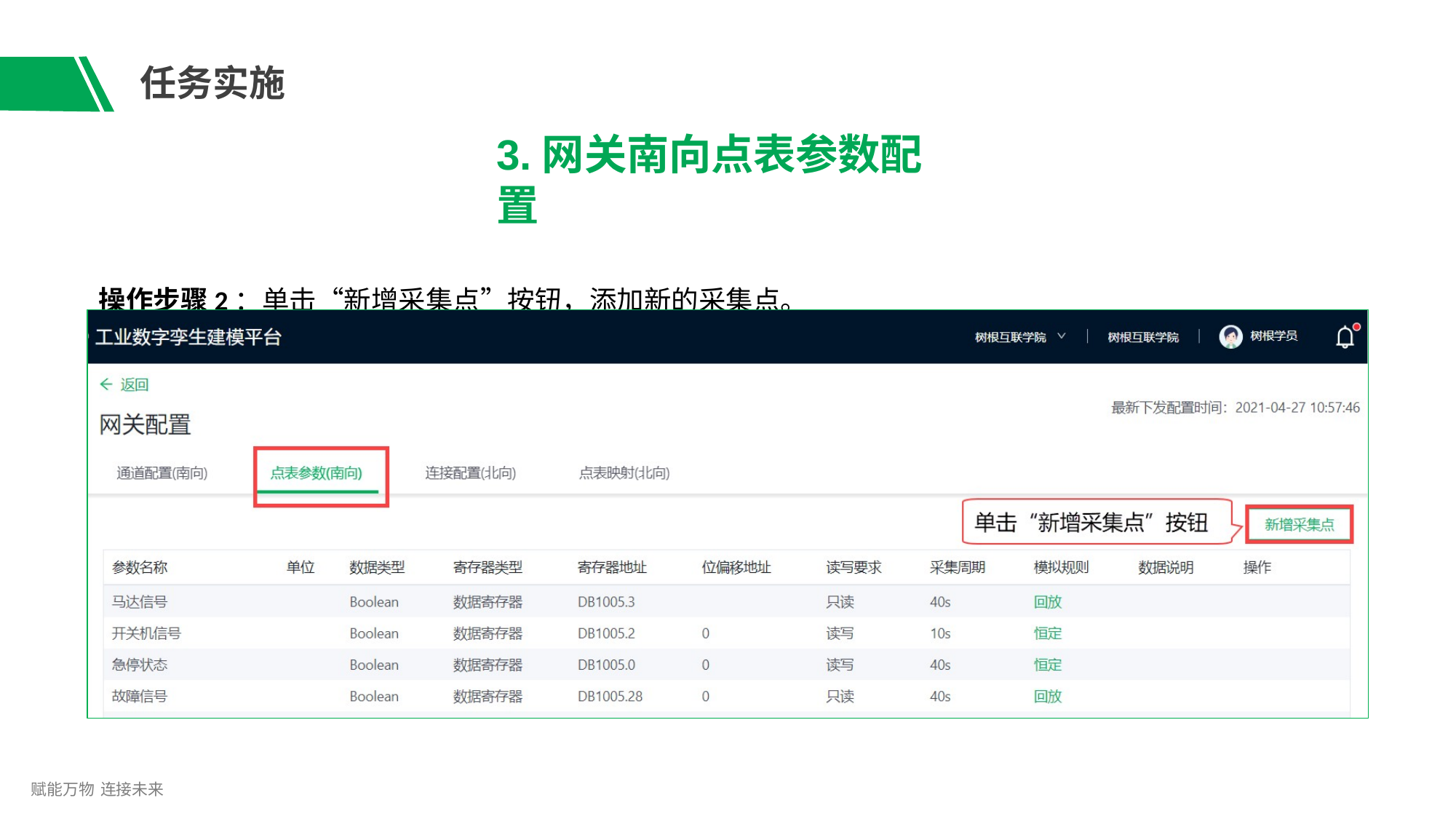

# 任务实施
3.网关南向点表参数配置

操作步骤2：单击“新增采集点”按钮，添加新的采集点。

赋能万物 连接未来